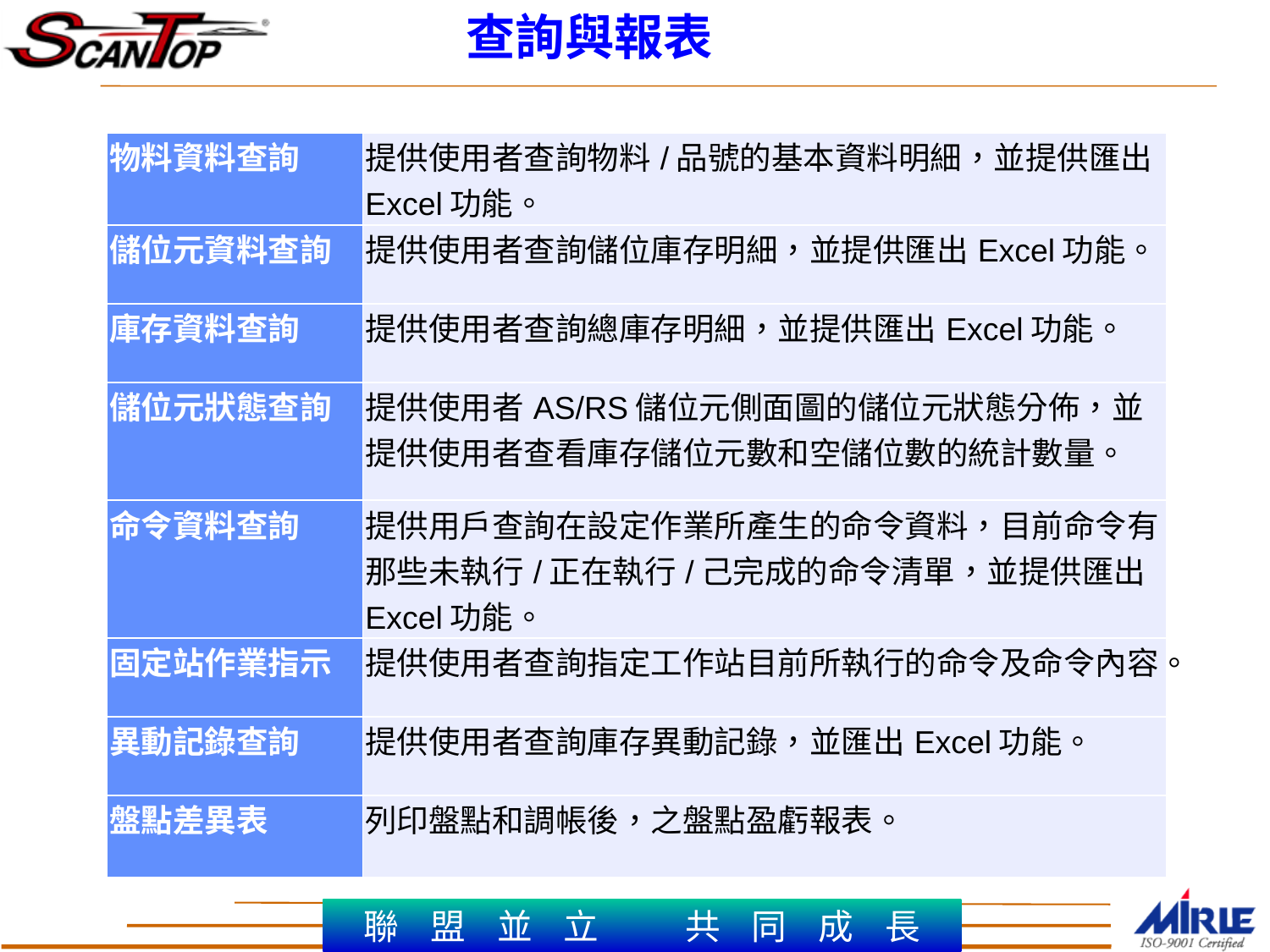

# 查詢與報表
| 物料資料查詢 | 提供使用者查詢物料/品號的基本資料明細，並提供匯出Excel功能。 |
| --- | --- |
| 儲位元資料查詢 | 提供使用者查詢儲位庫存明細，並提供匯出Excel功能。 |
| 庫存資料查詢 | 提供使用者查詢總庫存明細，並提供匯出Excel功能。 |
| 儲位元狀態查詢 | 提供使用者AS/RS儲位元側面圖的儲位元狀態分佈，並提供使用者查看庫存儲位元數和空儲位數的統計數量。 |
| 命令資料查詢 | 提供用戶查詢在設定作業所產生的命令資料，目前命令有那些未執行/正在執行/己完成的命令清單，並提供匯出Excel功能。 |
| 固定站作業指示 | 提供使用者查詢指定工作站目前所執行的命令及命令內容。 |
| 異動記錄查詢 | 提供使用者查詢庫存異動記錄，並匯出Excel功能。 |
| 盤點差異表 | 列印盤點和調帳後，之盤點盈虧報表。 |